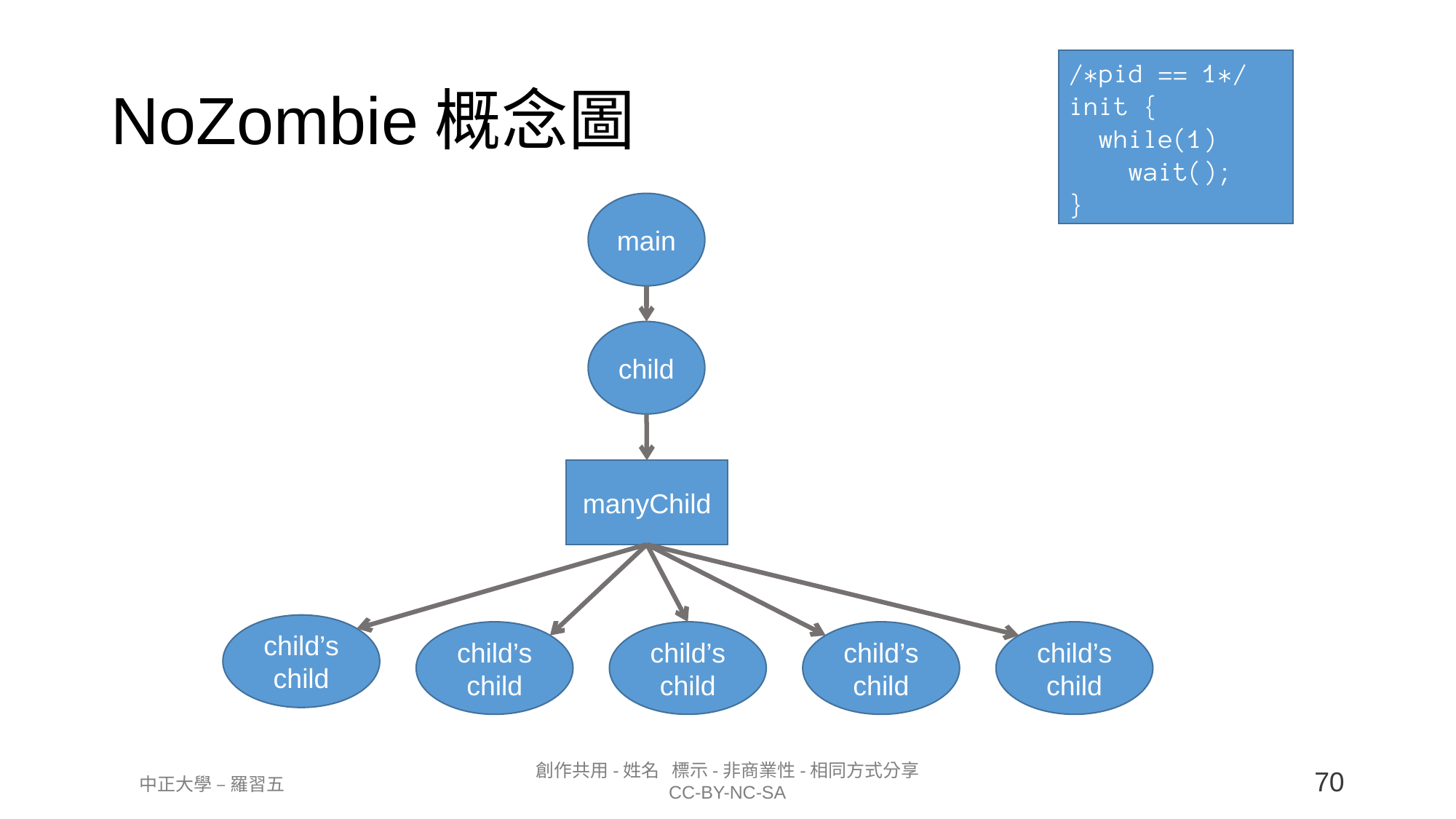

# NoZombie概念圖
/*pid == 1*/
init {
  while(1)
    wait();
}
main
child
manyChild
child’s
child
child’s
child
child’s
child
child’s
child
child’s
child